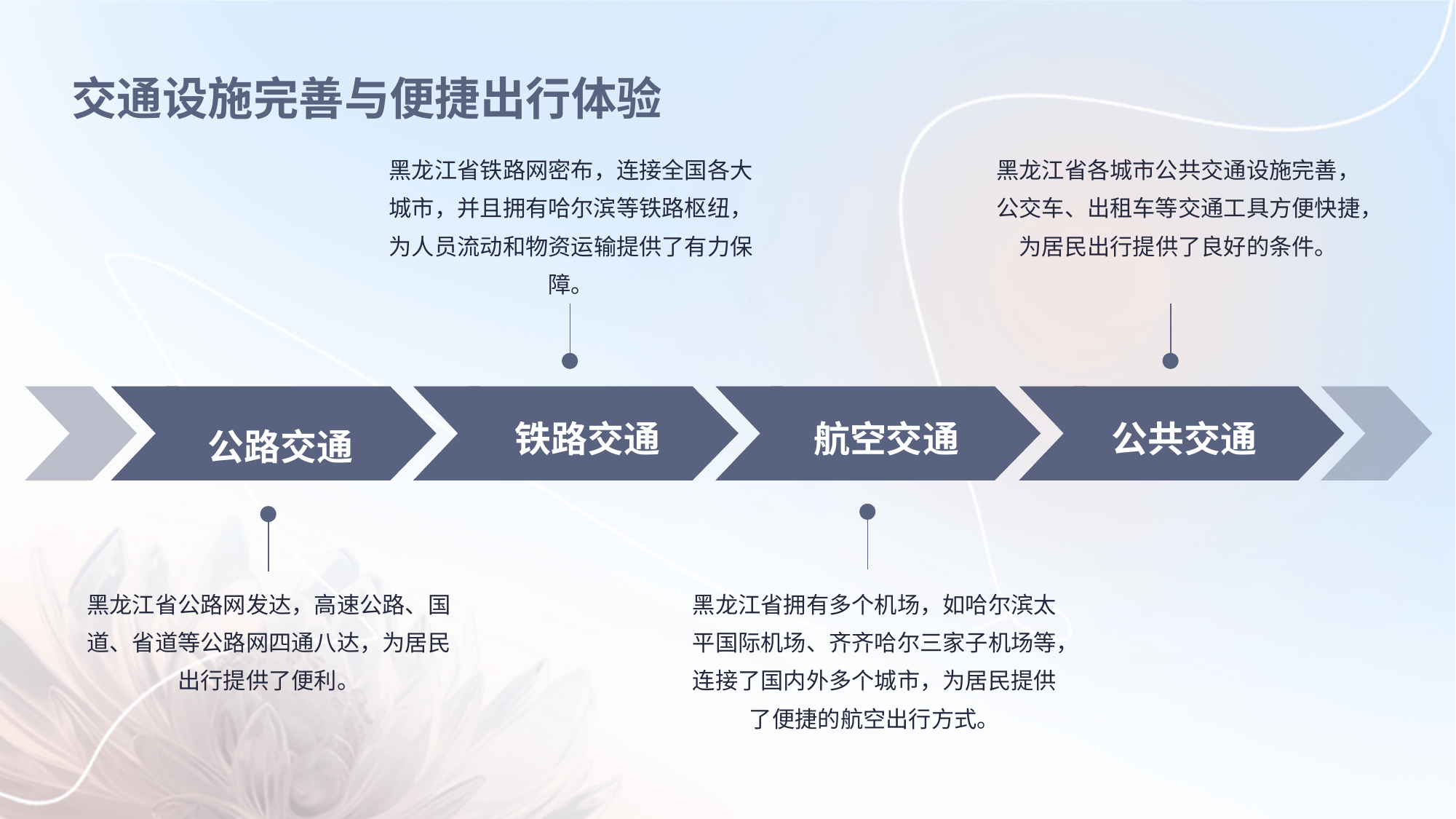

交通设施完善与便捷出行体验
黑龙江省铁路网密布，连接全国各大城市，并且拥有哈尔滨等铁路枢纽，为人员流动和物资运输提供了有力保障。
黑龙江省各城市公共交通设施完善，公交车、出租车等交通工具方便快捷，为居民出行提供了良好的条件。

公路交通
铁路交通
航空交通
公共交通

黑龙江省公路网发达，高速公路、国道、省道等公路网四通八达，为居民出行提供了便利。
黑龙江省拥有多个机场，如哈尔滨太平国际机场、齐齐哈尔三家子机场等，连接了国内外多个城市，为居民提供了便捷的航空出行方式。